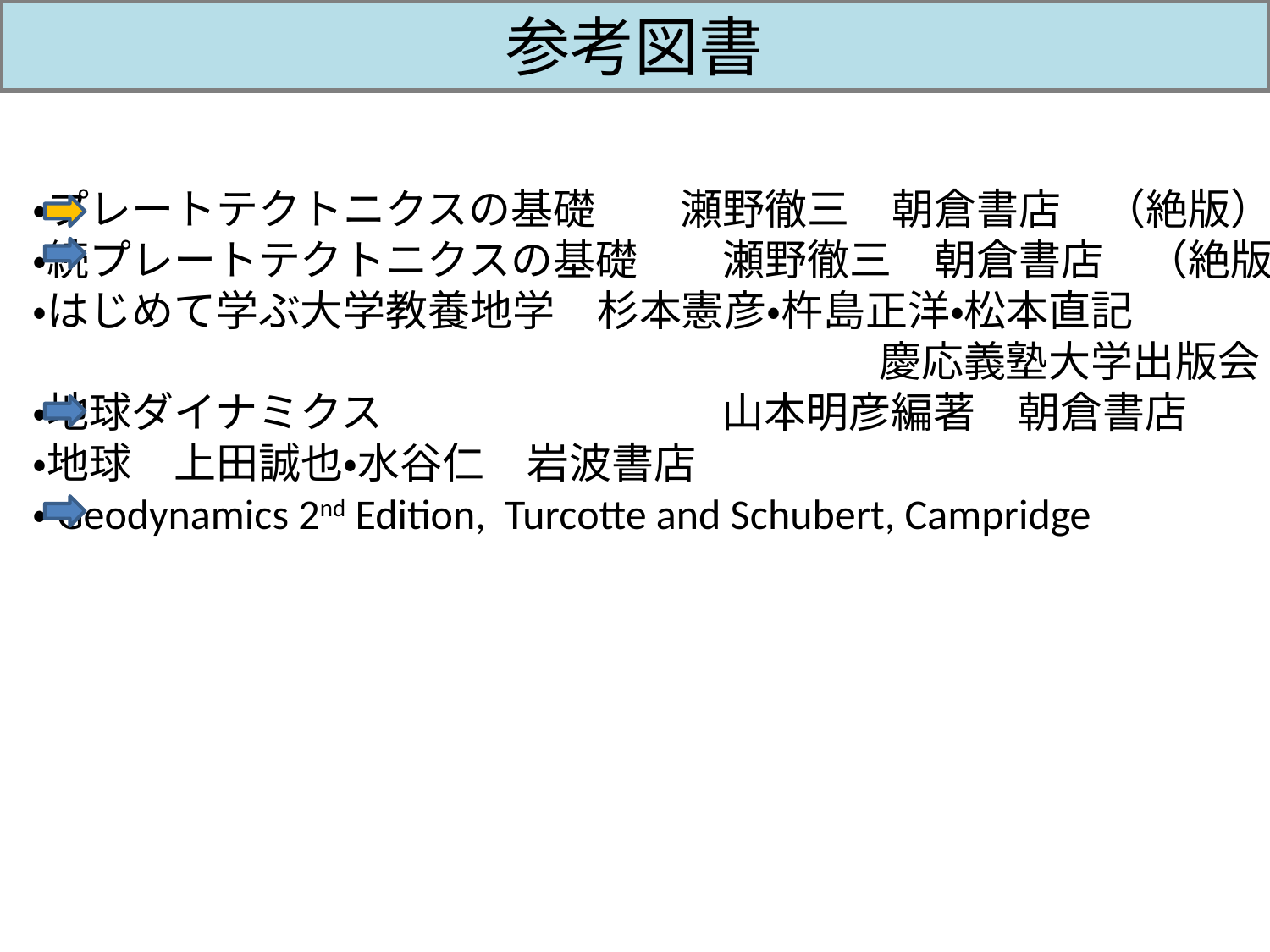

# 参考図書
・プレートテクトニクスの基礎　　瀬野徹三　朝倉書店　（絶版）
・続プレートテクトニクスの基礎　　瀬野徹三　朝倉書店　（絶版）
・はじめて学ぶ大学教養地学　杉本憲彦・杵島正洋・松本直記
　　　　　　　　　　　　　　　　　　　　慶応義塾大学出版会
・地球ダイナミクス　　　　　　　　山本明彦編著　朝倉書店
・地球　上田誠也・水谷仁　岩波書店
・Geodynamics 2nd Edition,  Turcotte and Schubert, Campridge